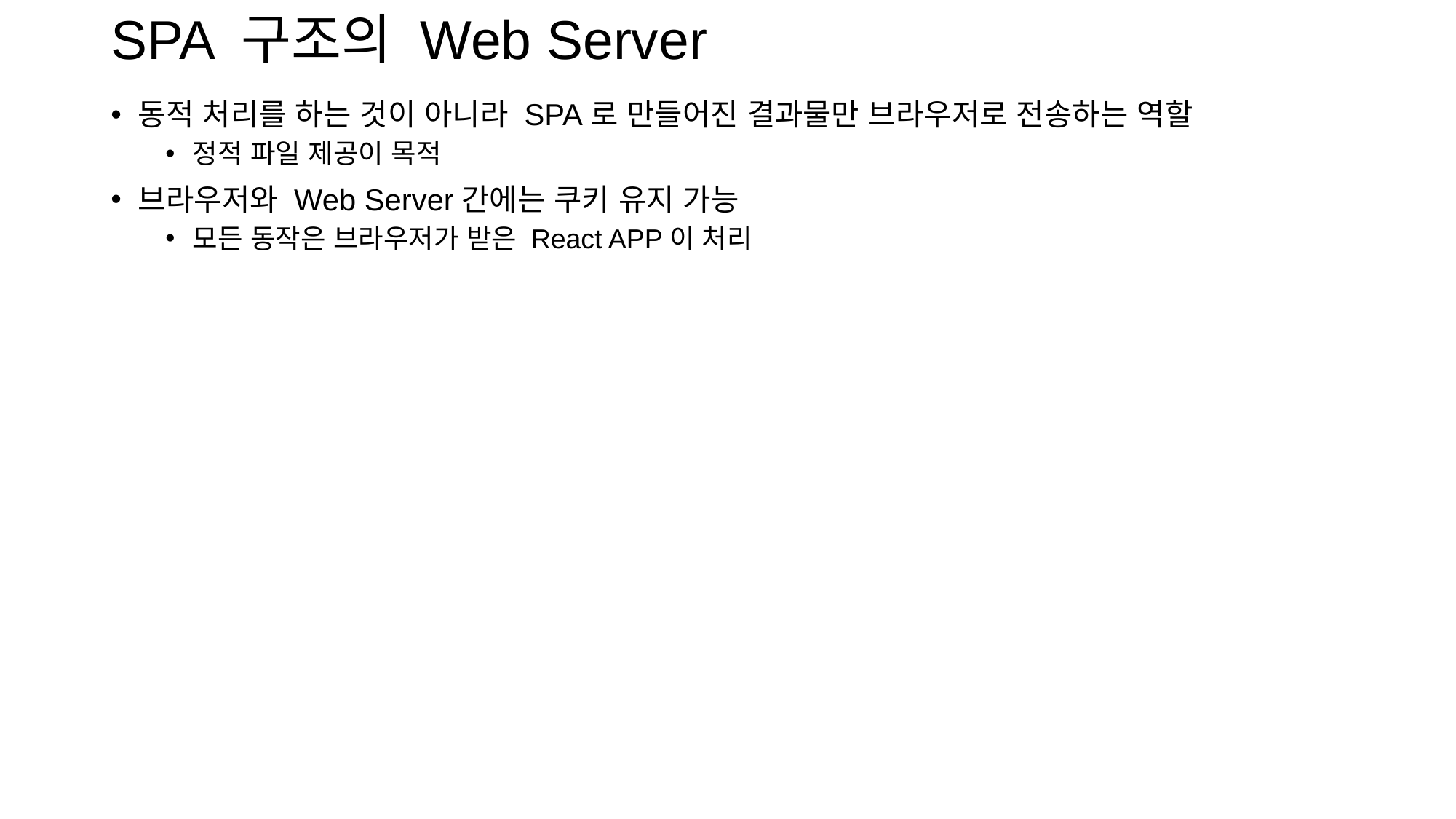

# SPA 구조의 Web Server
동적 처리를 하는 것이 아니라 SPA로 만들어진 결과물만 브라우저로 전송하는 역할
정적 파일 제공이 목적
브라우저와 Web Server간에는 쿠키 유지 가능
모든 동작은 브라우저가 받은 React APP이 처리